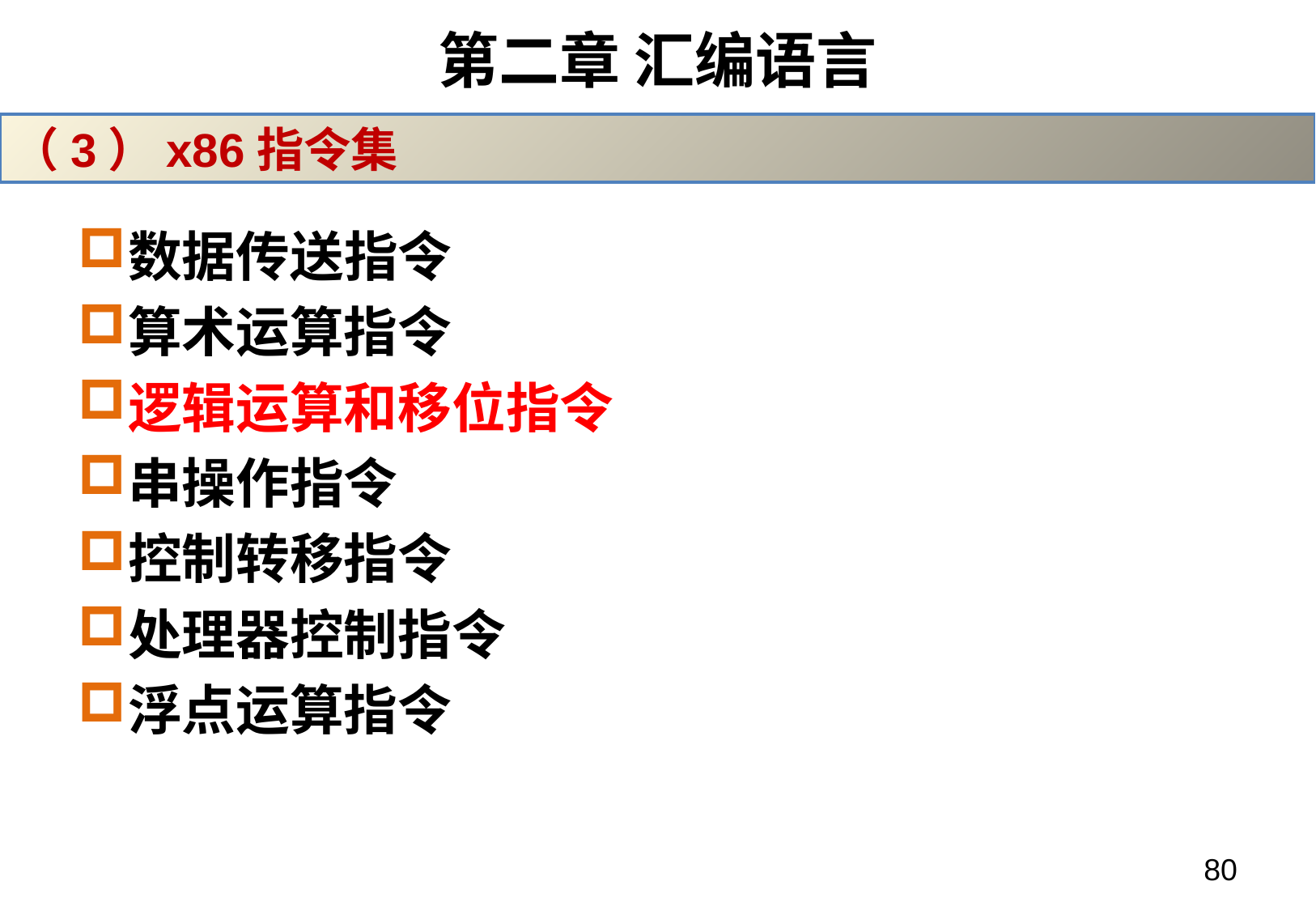

# 第二章 汇编语言
（3）x86指令集
数据传送指令
算术运算指令
逻辑运算和移位指令
串操作指令
控制转移指令
处理器控制指令
浮点运算指令

80